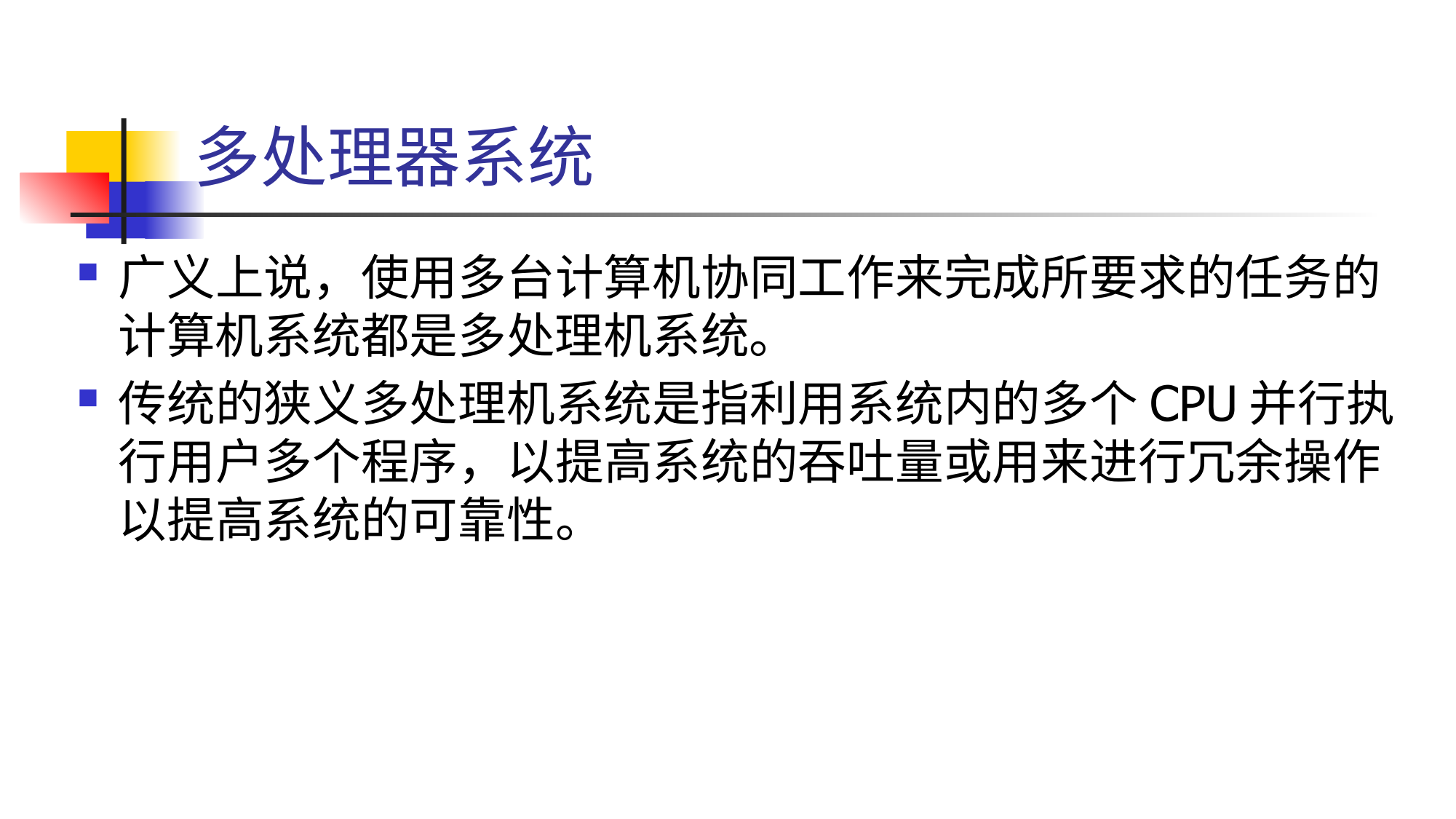

# 多处理器系统
广义上说，使用多台计算机协同工作来完成所要求的任务的计算机系统都是多处理机系统。
传统的狭义多处理机系统是指利用系统内的多个CPU并行执行用户多个程序，以提高系统的吞吐量或用来进行冗余操作以提高系统的可靠性。